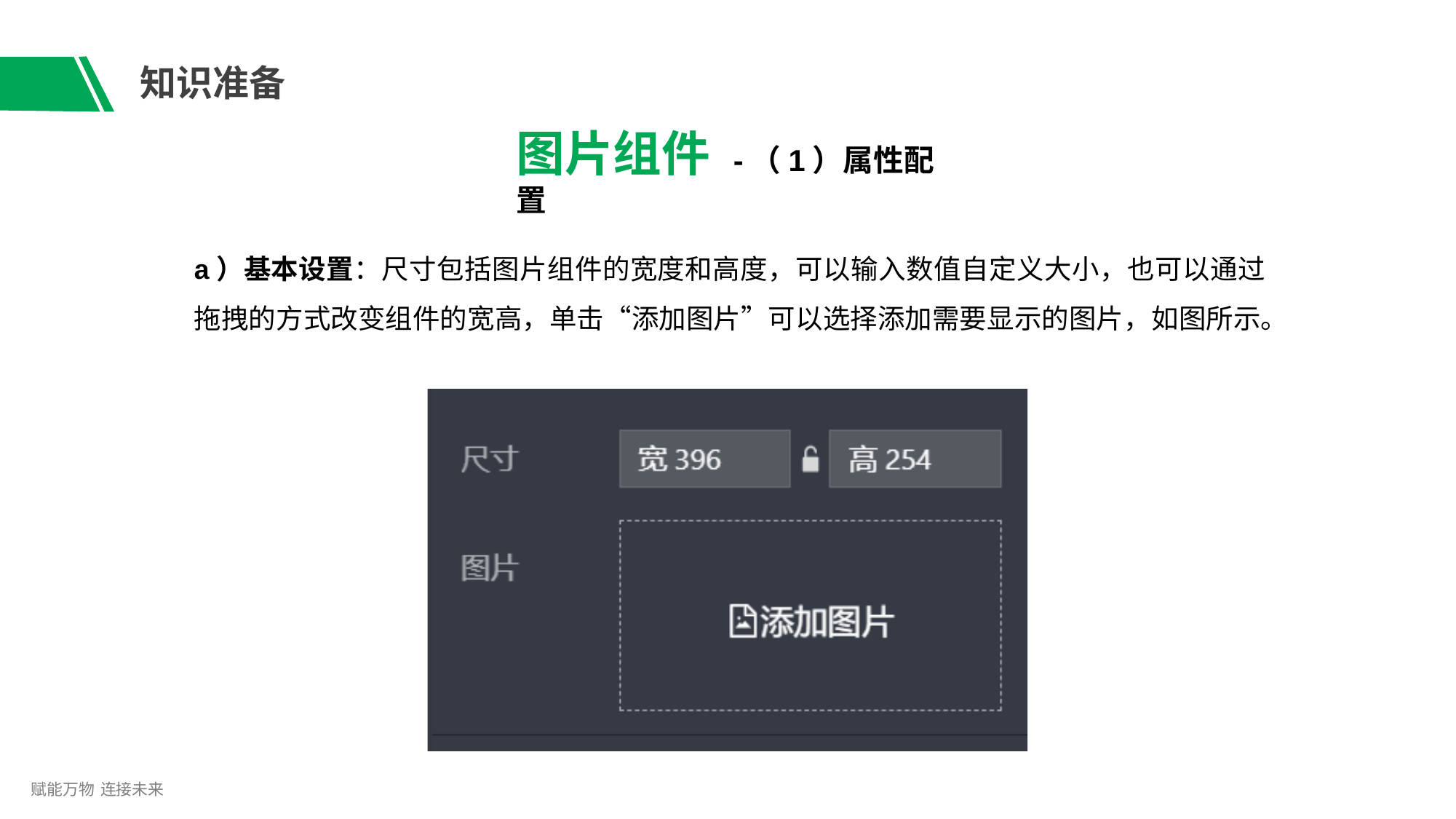

# 知识准备
图片组件 -（1）属性配置
a）基本设置：尺寸包括图片组件的宽度和高度，可以输入数值自定义大小，也可以通过 拖拽的方式改变组件的宽高，单击“添加图片”可以选择添加需要显示的图片，如图所示。

赋能万物 连接未来